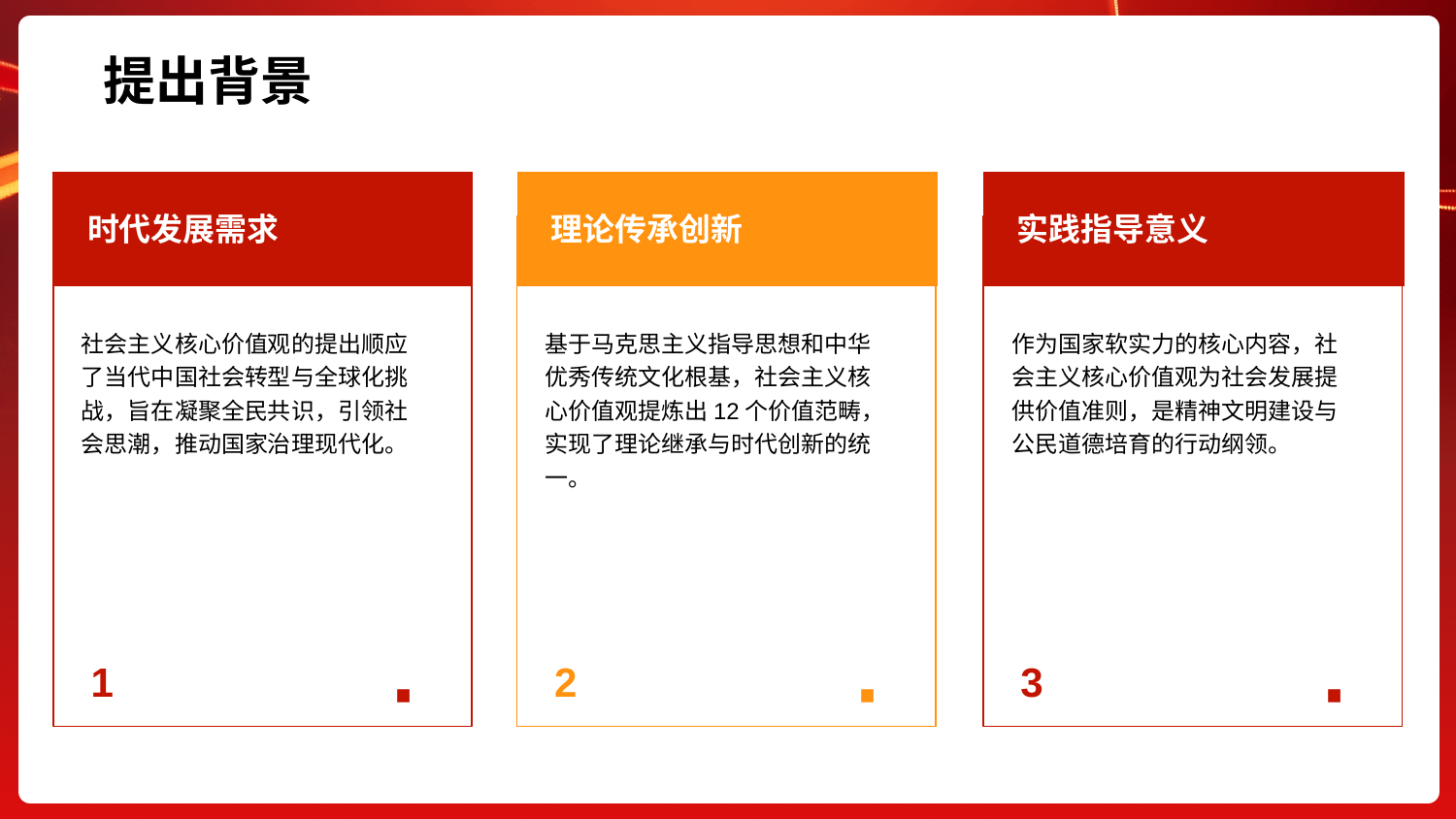

提出背景

时代发展需求
理论传承创新
实践指导意义

社会主义核心价值观的提出顺应了当代中国社会转型与全球化挑战，旨在凝聚全民共识，引领社会思潮，推动国家治理现代化。
基于马克思主义指导思想和中华优秀传统文化根基，社会主义核心价值观提炼出12个价值范畴，实现了理论继承与时代创新的统一。
作为国家软实力的核心内容，社会主义核心价值观为社会发展提供价值准则，是精神文明建设与公民道德培育的行动纲领。
·
·
·
1
2
3